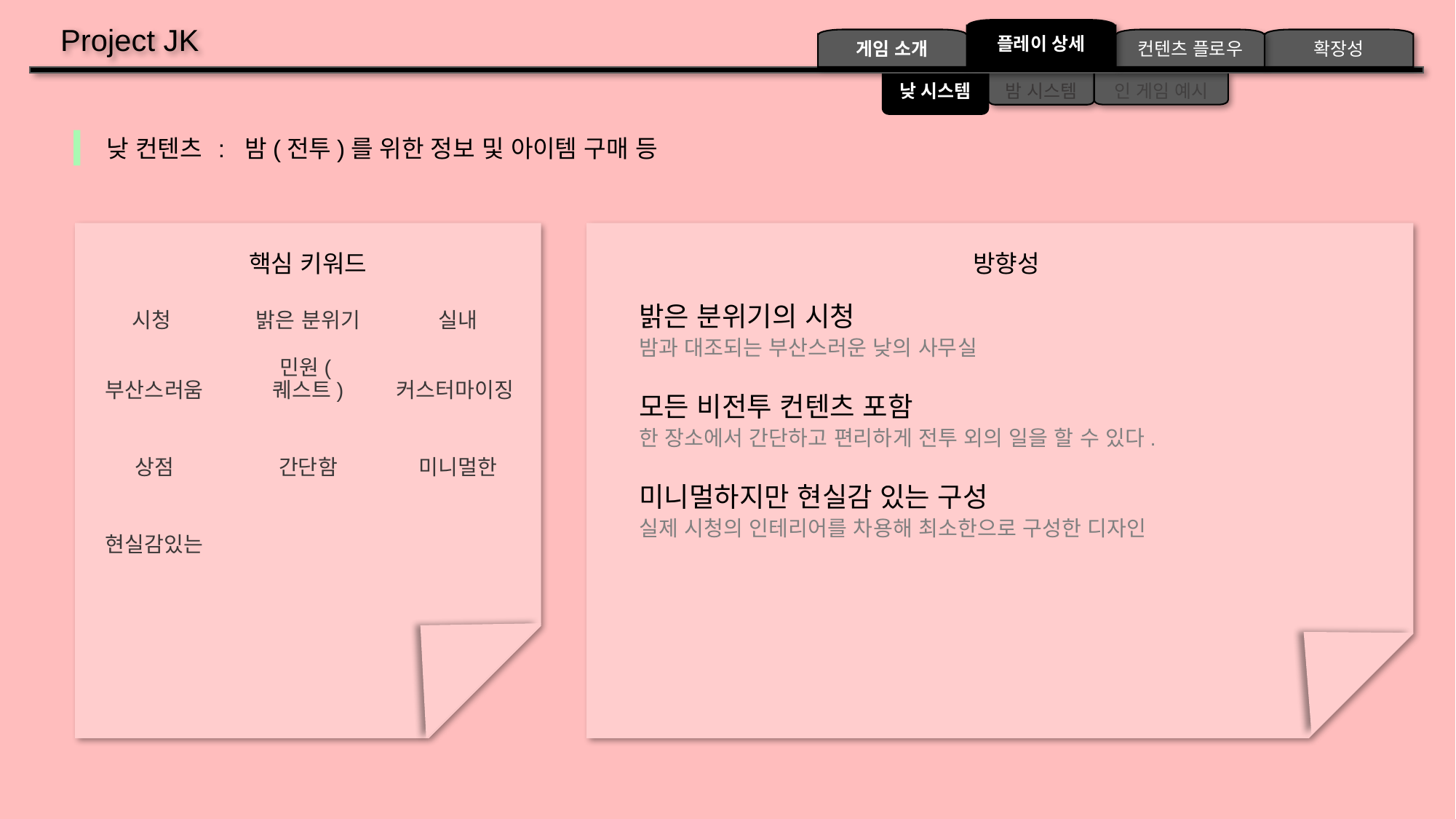

Project JK
플레이 상세
게임 소개
컨텐츠 플로우
확장성

밤 시스템
인 게임 예시
낮 시스템
낮 컨텐츠
밤(전투)를 위한 정보 및 아이템 구매 등

:

핵심 키워드
핵심 키워드
방향성
방향성
밝은 분위기의 시청
밝은

시청
사무실
밝은 분위기
시청
실내
밤과 대조되는 부산스러운 낮의 사무실
민원실
부산스러움
구매
민원(퀘스트)
커스터마이징
커스터마이징
모든 비전투 컨텐츠 포함
한 장소에서 간단하고 편리하게 전투 외의 일을 할 수 있다.
아이템
상점
무기
간단함
장비
미니멀한
미니멀하지만 현실감 있는 구성
실제 시청의 인테리어를 차용해 최소한으로 구성한 디자인
소비템
현실감있는